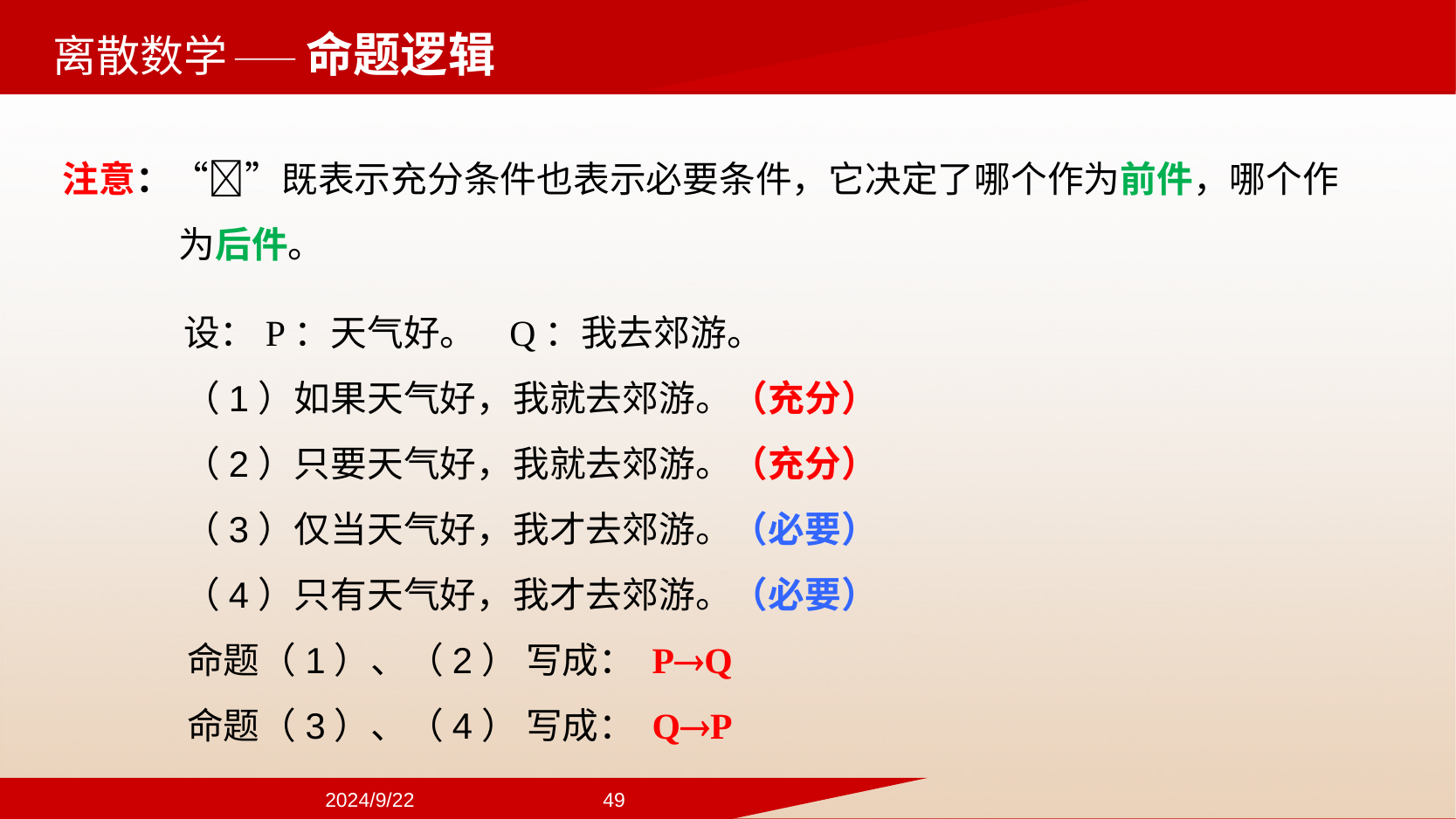

——命题逻辑
注意：“→”既表示充分条件也表示必要条件，它决定了哪个作为前件，哪个作为后件。
设：P：天气好。   Q：我去郊游。
（1）如果天气好，我就去郊游。（充分）
（2）只要天气好，我就去郊游。（充分）
（3）仅当天气好，我才去郊游。（必要）
（4）只有天气好，我才去郊游。（必要）
命题（1）、（2） 写成： P→Q
命题（3）、（4） 写成： Q→P
2024/9/22
49